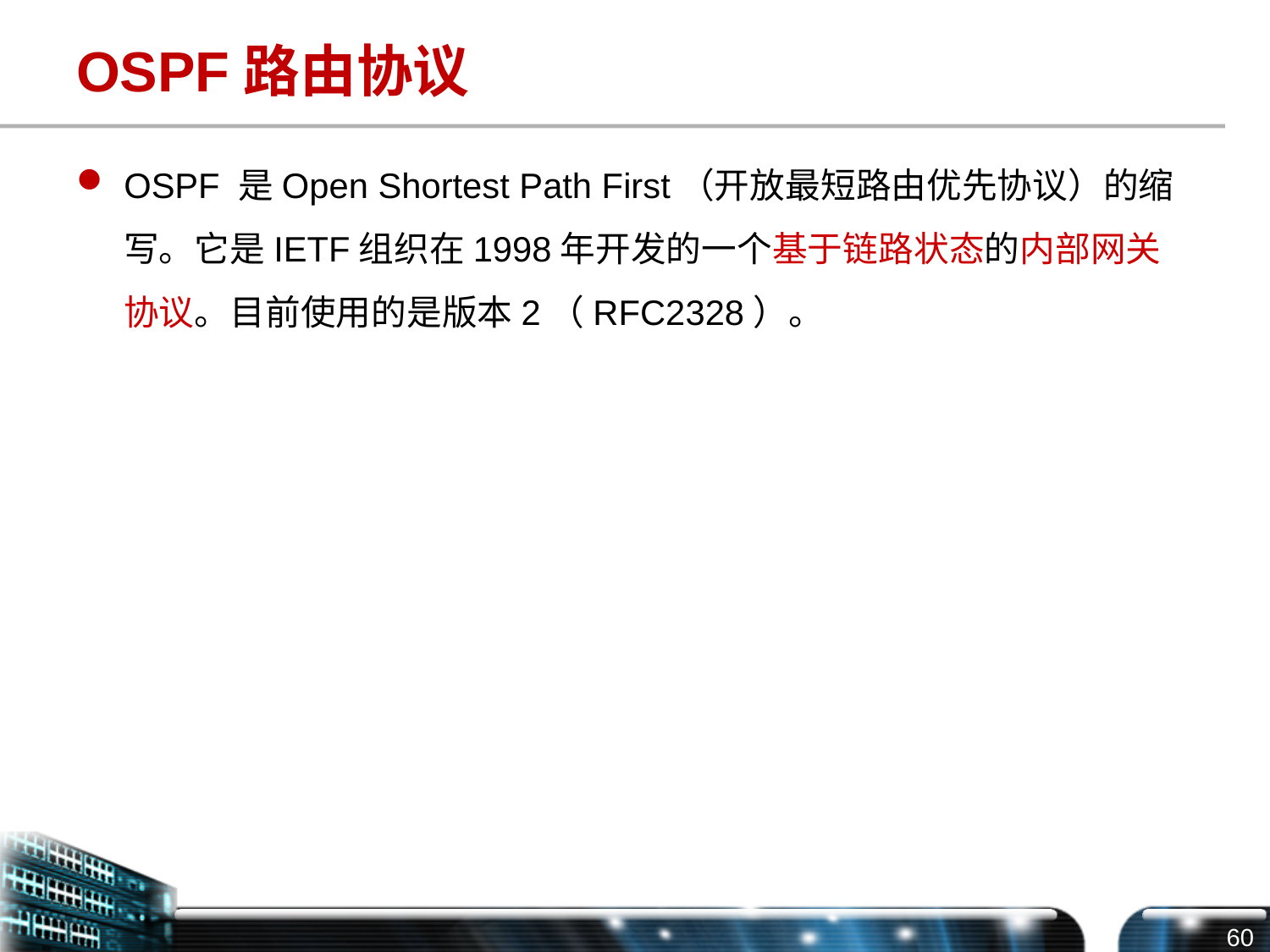

# OSPF路由协议
OSPF 是Open Shortest Path First（开放最短路由优先协议）的缩写。它是IETF组织在1998年开发的一个基于链路状态的内部网关协议。目前使用的是版本2（RFC2328）。